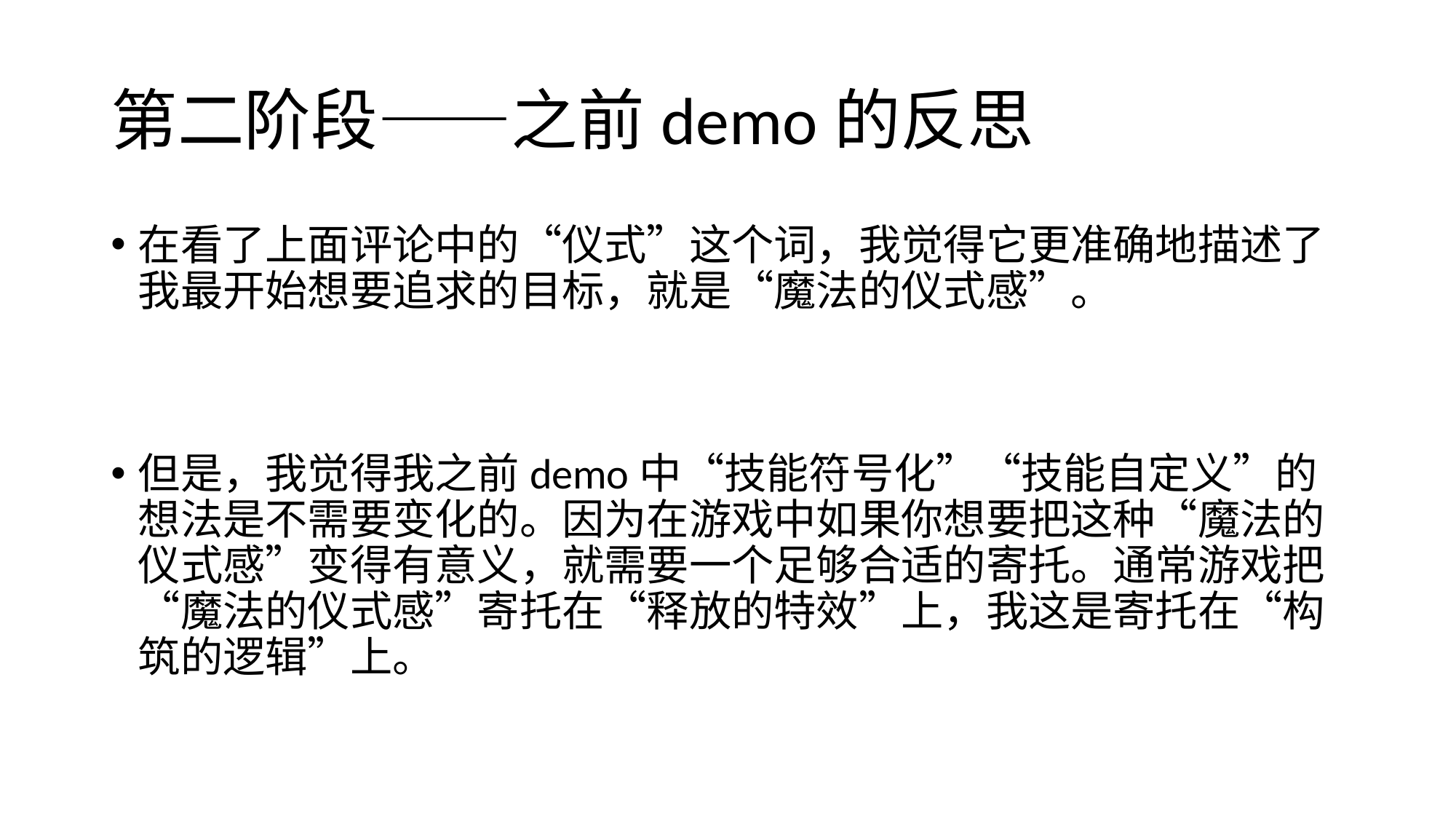

# 第二阶段——之前demo的反思
在看了上面评论中的“仪式”这个词，我觉得它更准确地描述了我最开始想要追求的目标，就是“魔法的仪式感”。

但是，我觉得我之前demo中“技能符号化”“技能自定义”的想法是不需要变化的。因为在游戏中如果你想要把这种“魔法的仪式感”变得有意义，就需要一个足够合适的寄托。通常游戏把“魔法的仪式感”寄托在“释放的特效”上，我这是寄托在“构筑的逻辑”上。